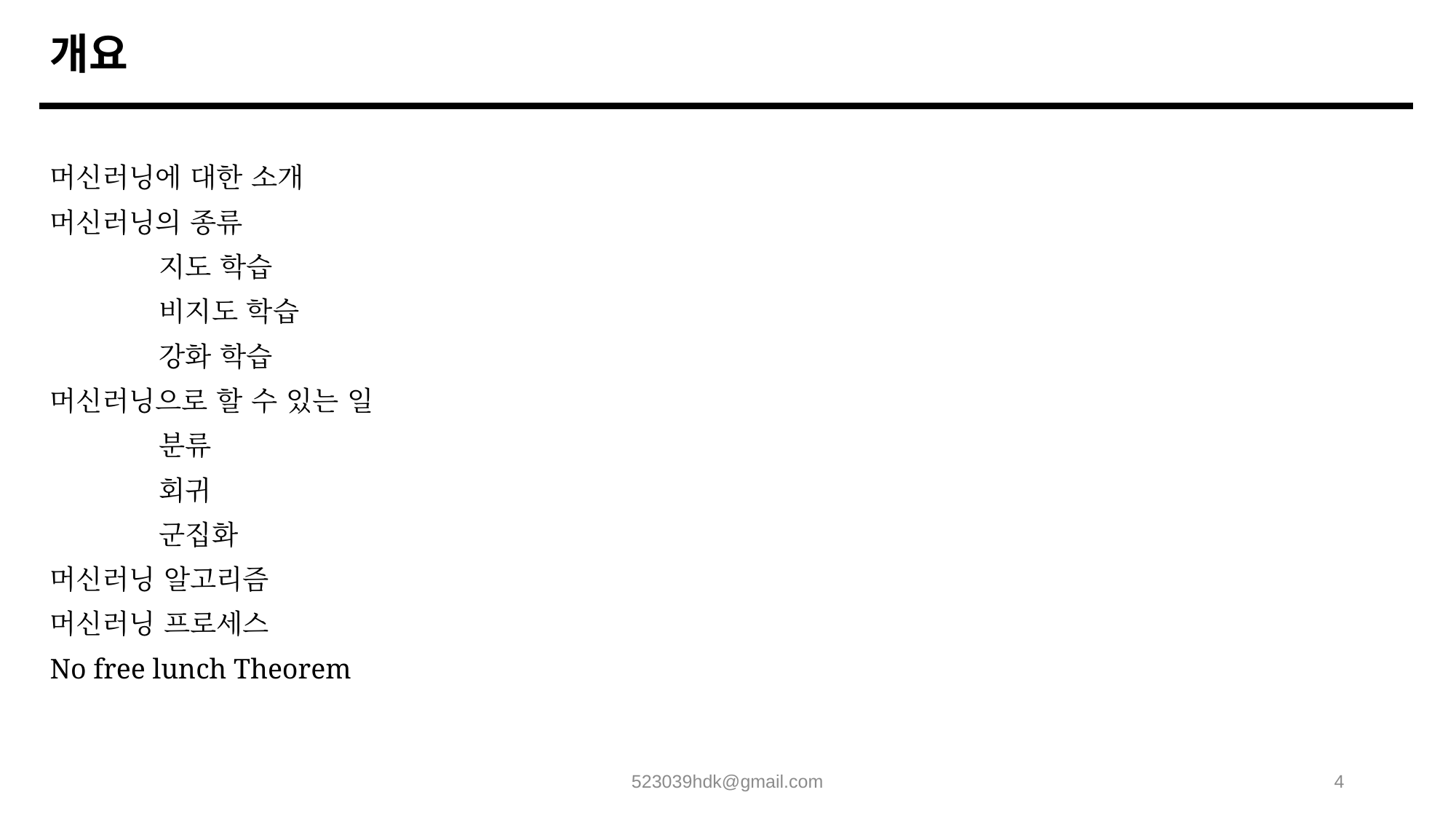

개요
머신러닝에 대한 소개
머신러닝의 종류
	지도 학습
	비지도 학습
	강화 학습
머신러닝으로 할 수 있는 일
	분류
	회귀
	군집화
머신러닝 알고리즘
머신러닝 프로세스
No free lunch Theorem
523039hdk@gmail.com
4